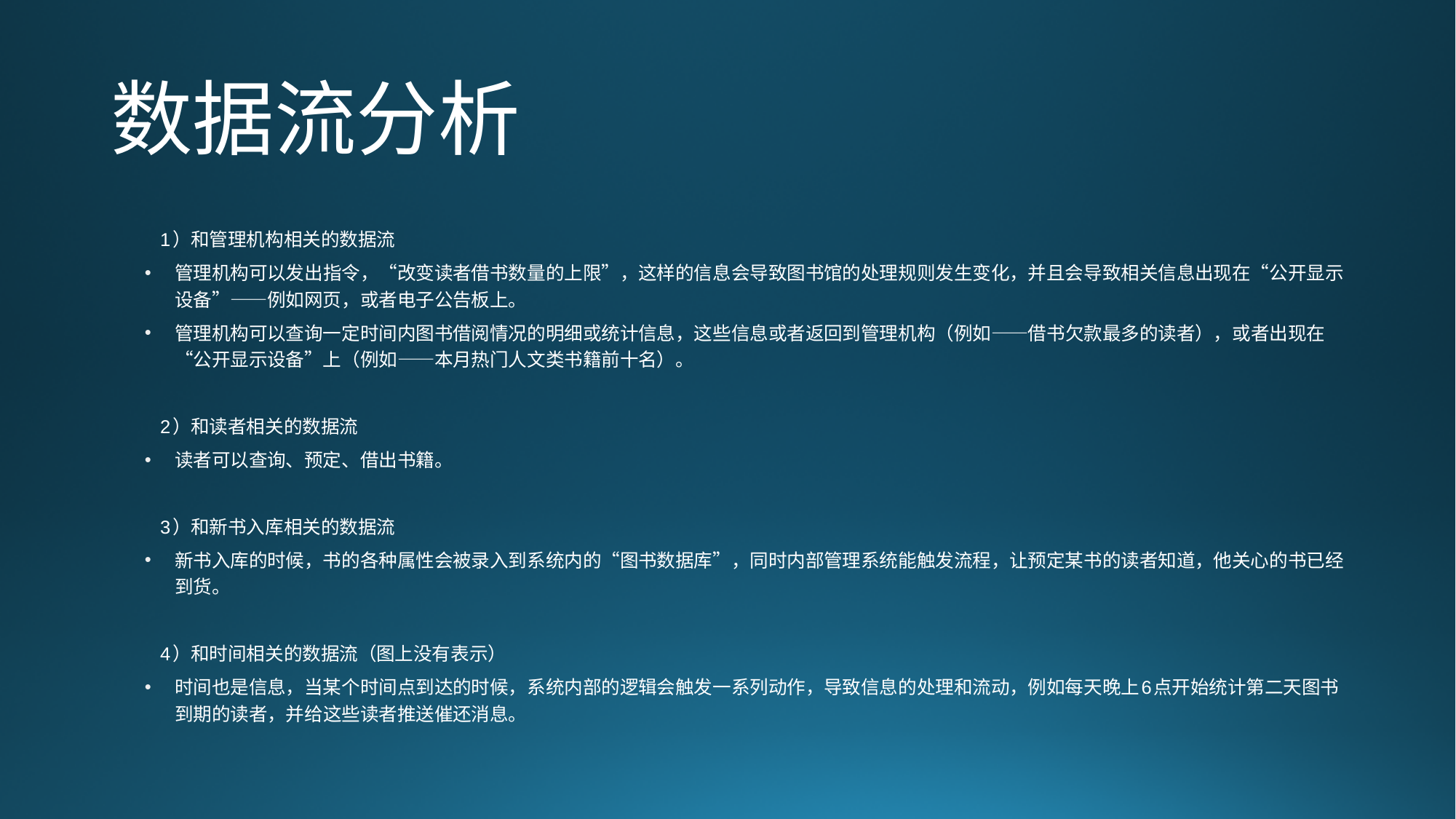

# 数据流分析
1）和管理机构相关的数据流
管理机构可以发出指令，“改变读者借书数量的上限”，这样的信息会导致图书馆的处理规则发生变化，并且会导致相关信息出现在“公开显示设备”——例如网页，或者电子公告板上。
管理机构可以查询一定时间内图书借阅情况的明细或统计信息，这些信息或者返回到管理机构（例如——借书欠款最多的读者），或者出现在“公开显示设备”上（例如——本月热门人文类书籍前十名）。

2）和读者相关的数据流
读者可以查询、预定、借出书籍。

3）和新书入库相关的数据流
新书入库的时候，书的各种属性会被录入到系统内的“图书数据库”，同时内部管理系统能触发流程，让预定某书的读者知道，他关心的书已经到货。

4）和时间相关的数据流（图上没有表示）
时间也是信息，当某个时间点到达的时候，系统内部的逻辑会触发一系列动作，导致信息的处理和流动，例如每天晚上6点开始统计第二天图书到期的读者，并给这些读者推送催还消息。